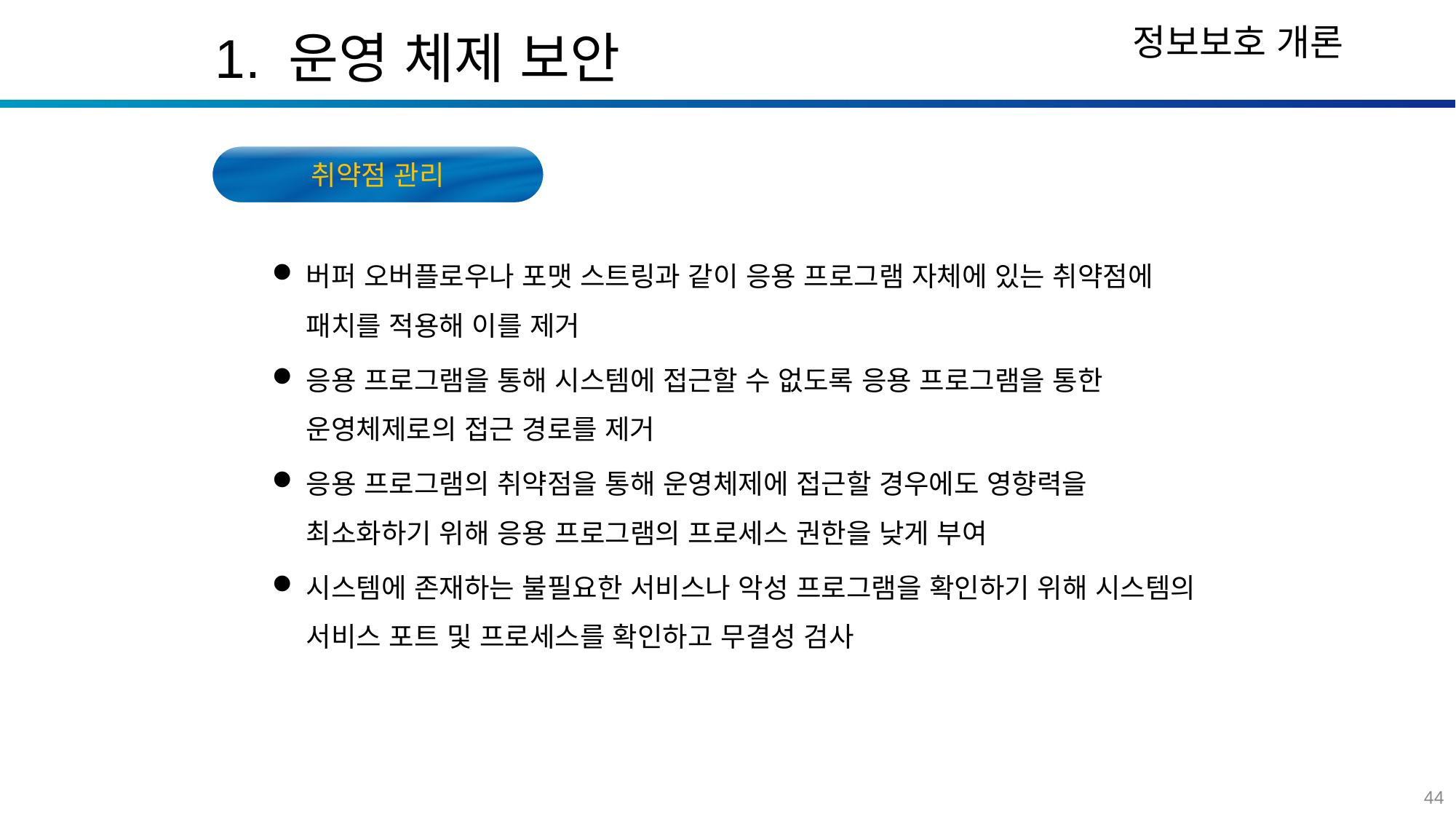

1. 운영 체제 보안
취약점 관리

버퍼 오버플로우나 포맷 스트링과 같이 응용 프로그램 자체에 있는 취약점에 패치를 적용해 이를 제거
응용 프로그램을 통해 시스템에 접근할 수 없도록 응용 프로그램을 통한 운영체제로의 접근 경로를 제거
응용 프로그램의 취약점을 통해 운영체제에 접근할 경우에도 영향력을 최소화하기 위해 응용 프로그램의 프로세스 권한을 낮게 부여
시스템에 존재하는 불필요한 서비스나 악성 프로그램을 확인하기 위해 시스템의 서비스 포트 및 프로세스를 확인하고 무결성 검사
44